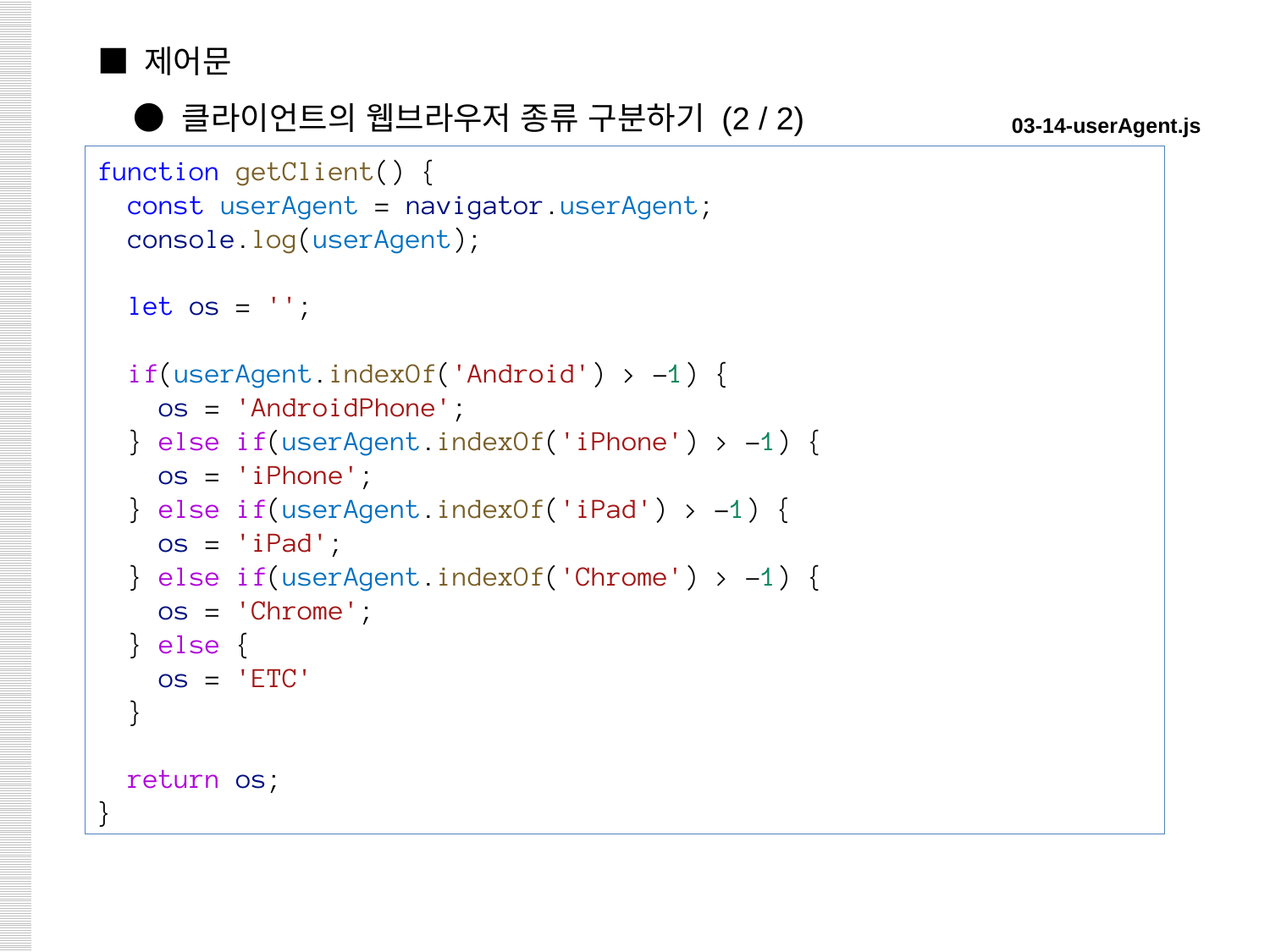

■ 제어문
    ● 클라이언트의 웹브라우저 종류 구분하기 (2 / 2)
03-14-userAgent.js
function getClient() {
  const userAgent = navigator.userAgent;
  console.log(userAgent);
  let os = '';
  if(userAgent.indexOf('Android') > -1) {
    os = 'AndroidPhone';
  } else if(userAgent.indexOf('iPhone') > -1) {
    os = 'iPhone';
  } else if(userAgent.indexOf('iPad') > -1) {
    os = 'iPad';
  } else if(userAgent.indexOf('Chrome') > -1) {
    os = 'Chrome';
  } else {
    os = 'ETC'
  }
  return os;
}